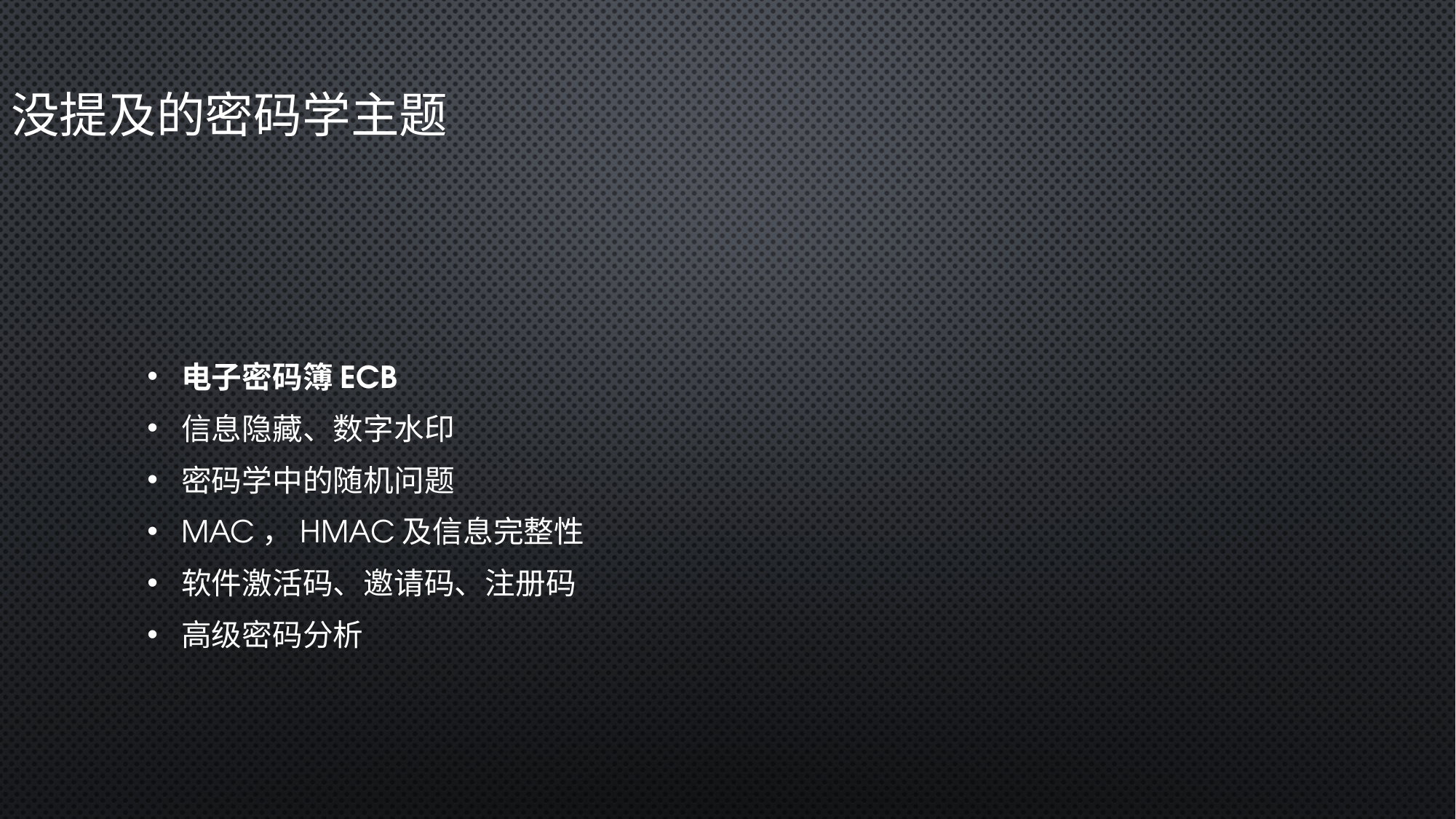

# 没提及的密码学主题
电子密码簿ECB
信息隐藏、数字水印
密码学中的随机问题
MAC，HMAC及信息完整性
软件激活码、邀请码、注册码
高级密码分析